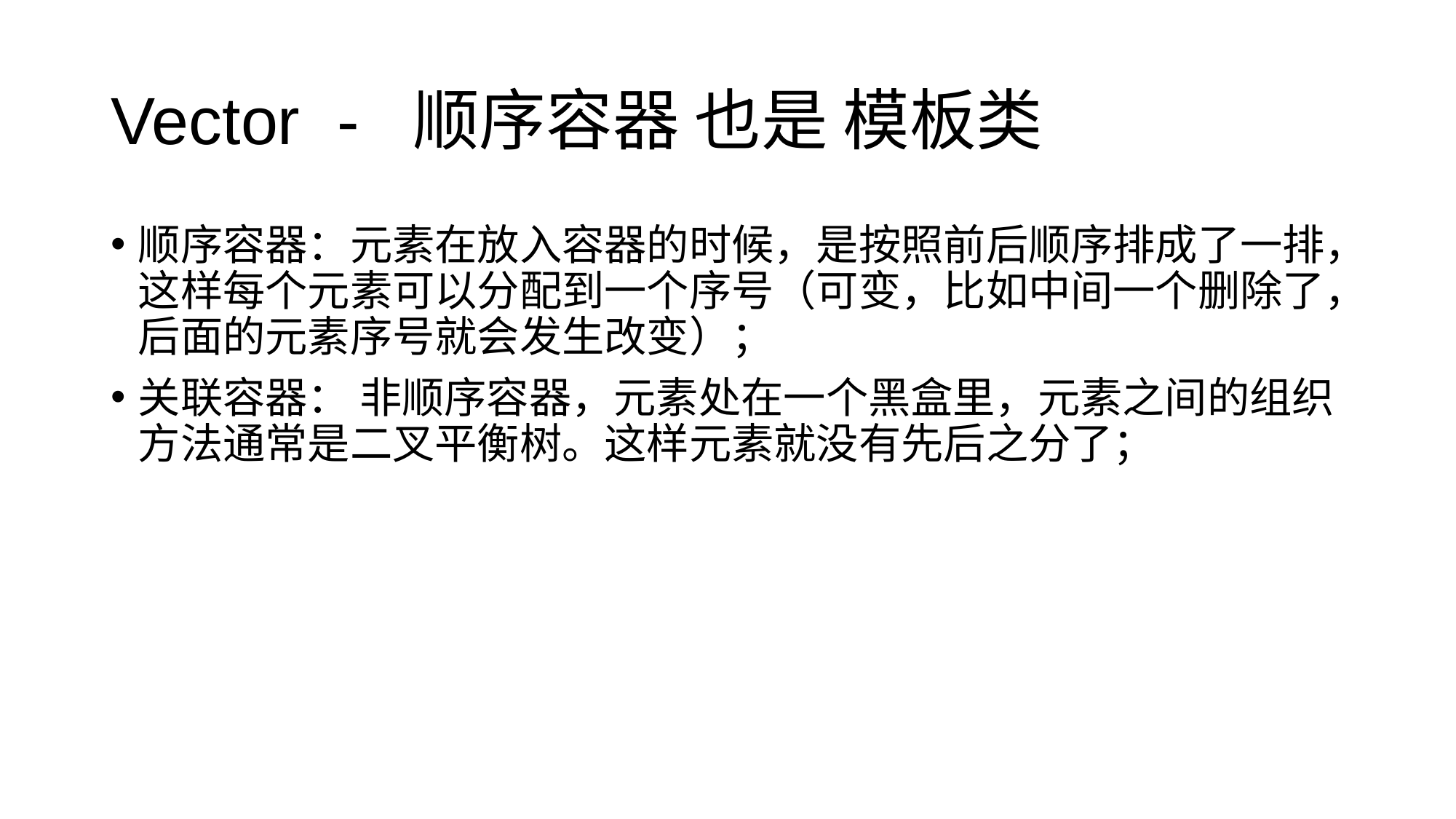

# Vector  -  顺序容器 也是 模板类
顺序容器：元素在放入容器的时候，是按照前后顺序排成了一排，这样每个元素可以分配到一个序号（可变，比如中间一个删除了，后面的元素序号就会发生改变）；
关联容器： 非顺序容器，元素处在一个黑盒里，元素之间的组织方法通常是二叉平衡树。这样元素就没有先后之分了；